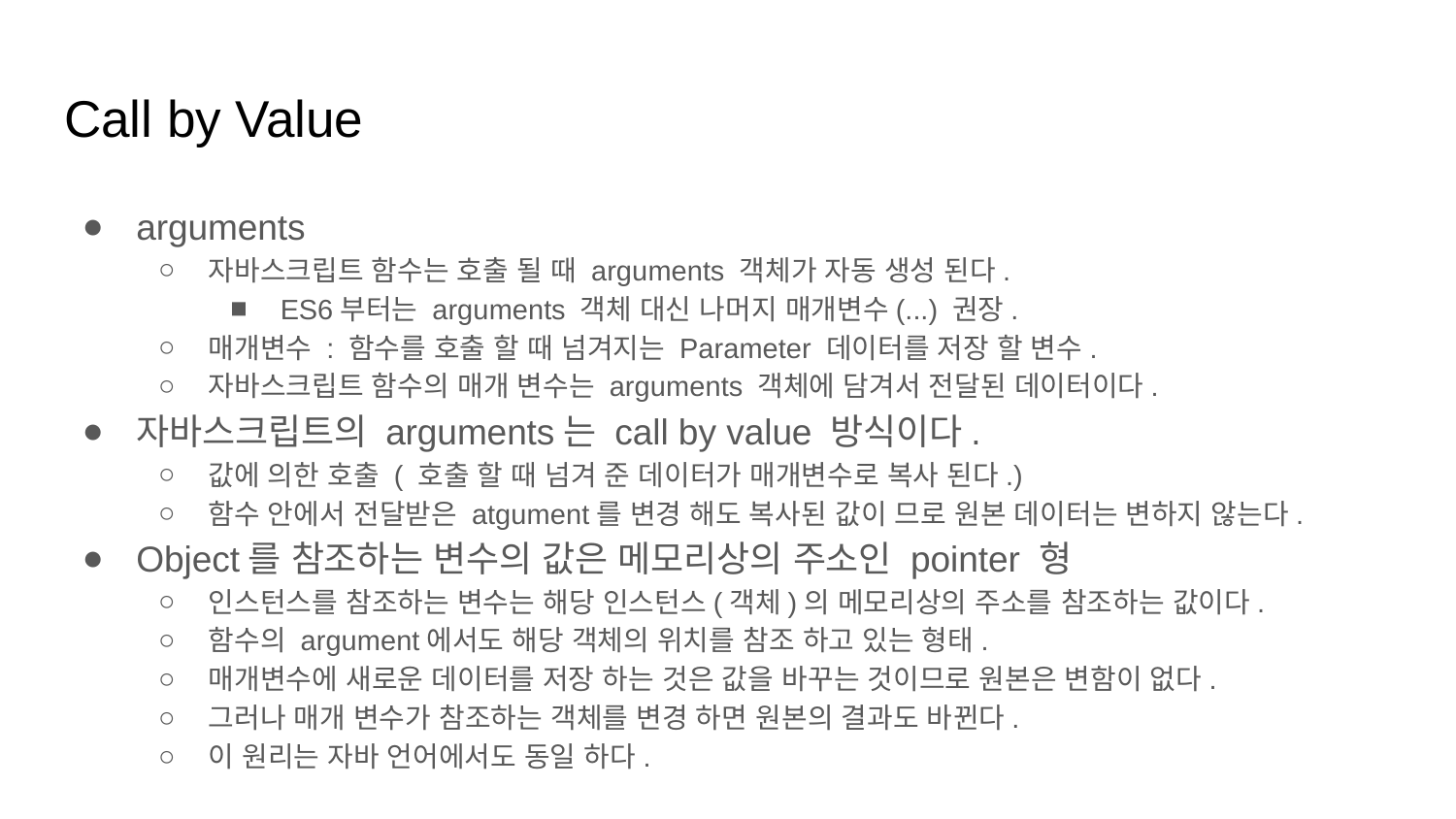

# Call by Value
arguments
자바스크립트 함수는 호출 될 때 arguments 객체가 자동 생성 된다.
ES6부터는 arguments 객체 대신 나머지 매개변수(...) 권장.
매개변수 : 함수를 호출 할 때 넘겨지는 Parameter 데이터를 저장 할 변수.
자바스크립트 함수의 매개 변수는 arguments 객체에 담겨서 전달된 데이터이다.
자바스크립트의 arguments는 call by value 방식이다.
값에 의한 호출 ( 호출 할 때 넘겨 준 데이터가 매개변수로 복사 된다.)
함수 안에서 전달받은 atgument를 변경 해도 복사된 값이 므로 원본 데이터는 변하지 않는다.
Object를 참조하는 변수의 값은 메모리상의 주소인 pointer 형
인스턴스를 참조하는 변수는 해당 인스턴스(객체)의 메모리상의 주소를 참조하는 값이다.
함수의 argument에서도 해당 객체의 위치를 참조 하고 있는 형태.
매개변수에 새로운 데이터를 저장 하는 것은 값을 바꾸는 것이므로 원본은 변함이 없다.
그러나 매개 변수가 참조하는 객체를 변경 하면 원본의 결과도 바뀐다.
이 원리는 자바 언어에서도 동일 하다.